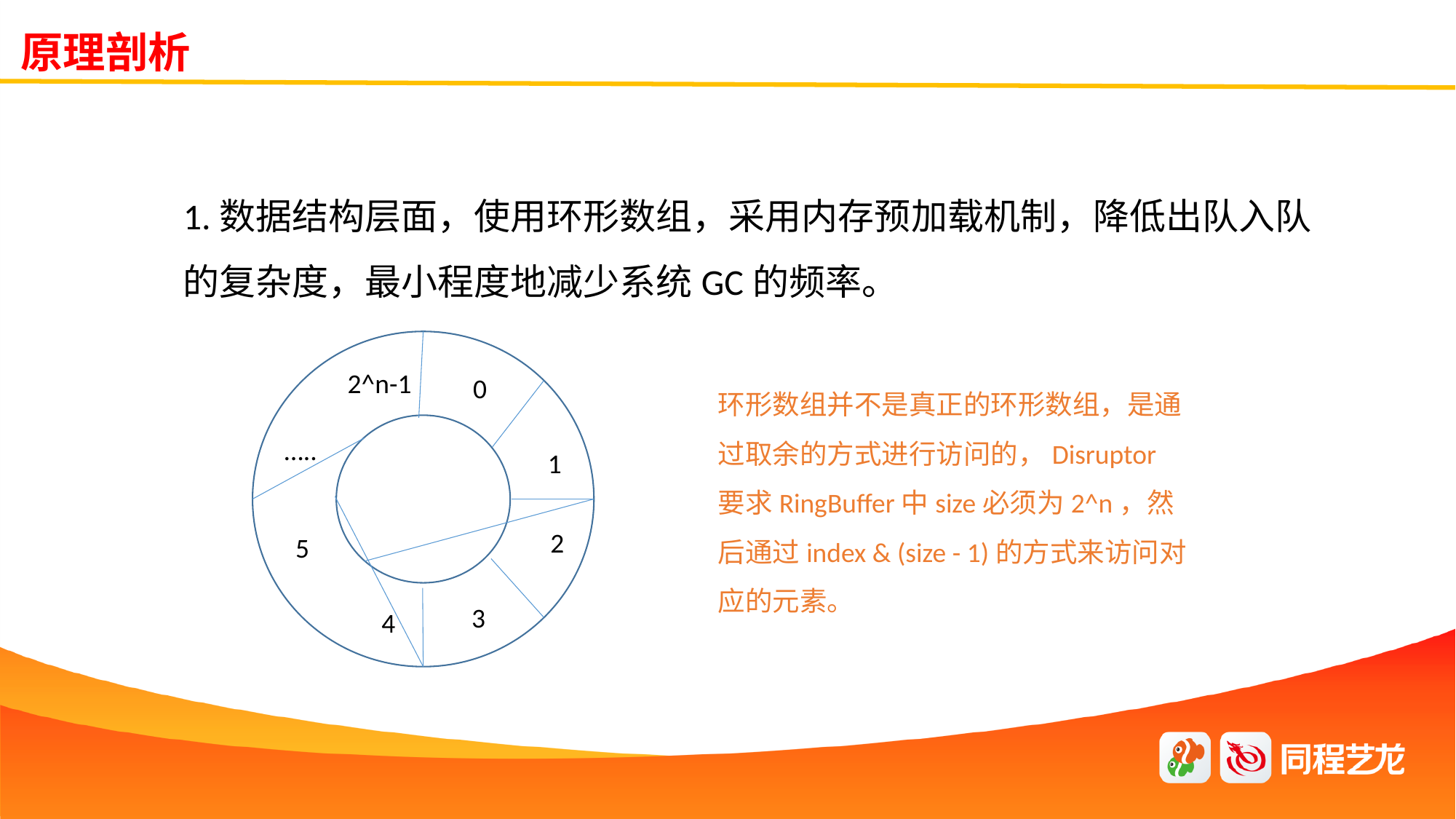

原理剖析
1.数据结构层面，使用环形数组，采用内存预加载机制，降低出队入队
的复杂度，最小程度地减少系统GC的频率。

2^n-1
0
环形数组并不是真正的环形数组，是通过取余的方式进行访问的，Disruptor要求RingBuffer中size必须为2^n，然后通过index & (size - 1)的方式来访问对应的元素。
…..
1
2
5
3
4